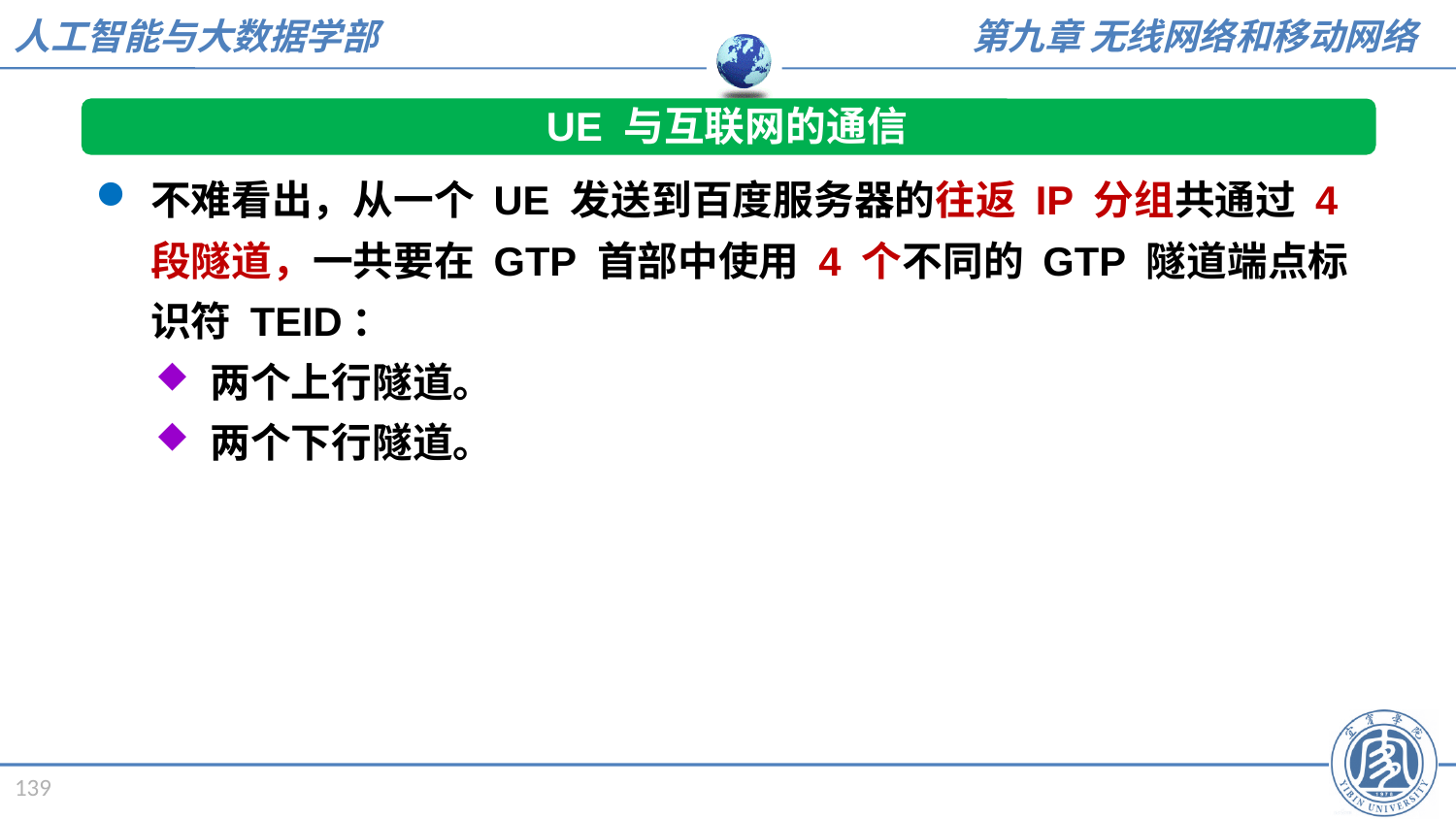

UE 与互联网的通信

不难看出，从一个 UE 发送到百度服务器的往返 IP 分组共通过 4 段隧道，一共要在 GTP 首部中使用 4 个不同的 GTP 隧道端点标识符 TEID：
两个上行隧道。
两个下行隧道。
139